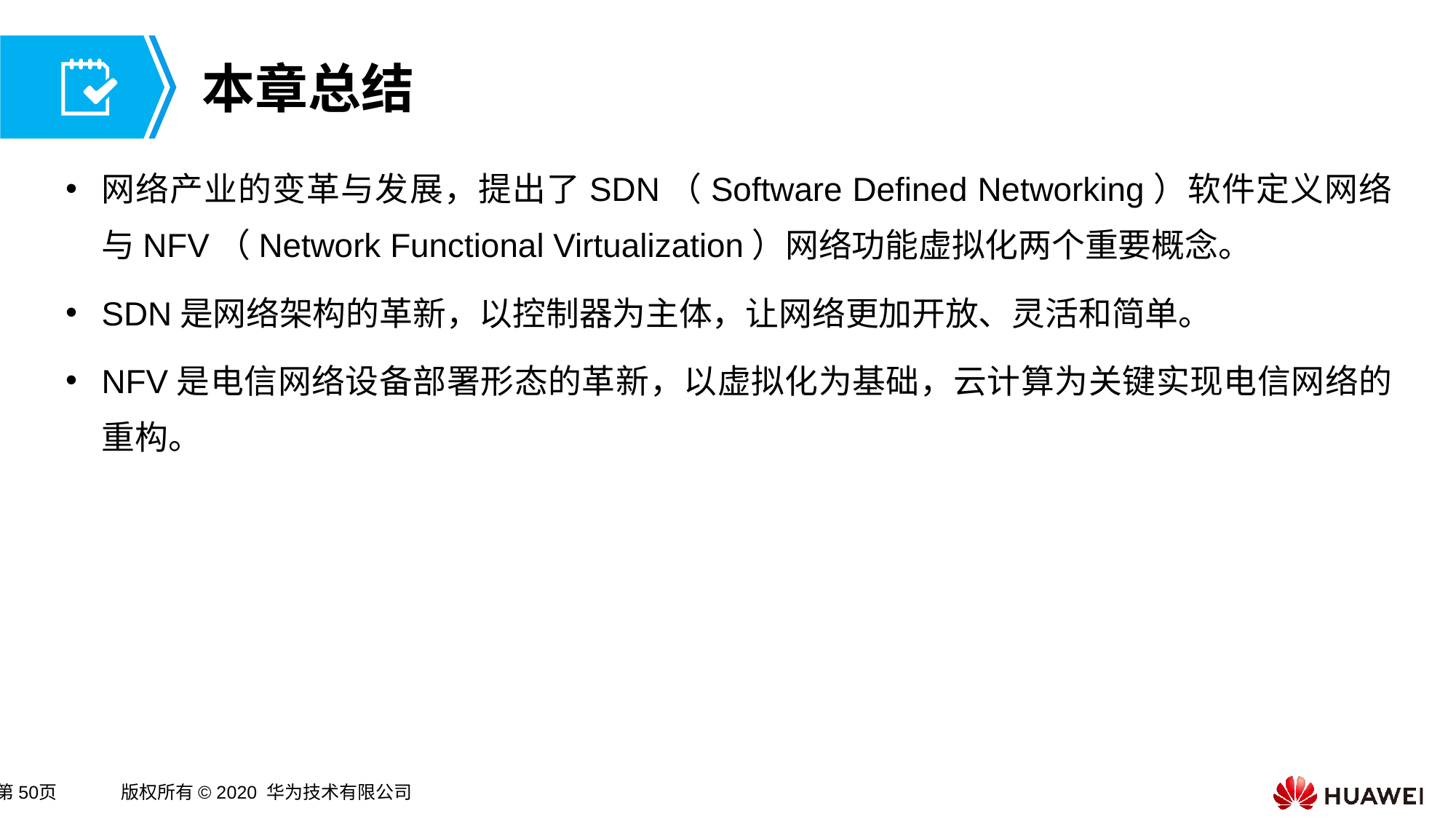

网络产业的变革与发展，提出了SDN（Software Defined Networking）软件定义网络与NFV（Network Functional Virtualization）网络功能虚拟化两个重要概念。
SDN是网络架构的革新，以控制器为主体，让网络更加开放、灵活和简单。
NFV是电信网络设备部署形态的革新，以虚拟化为基础，云计算为关键实现电信网络的重构。